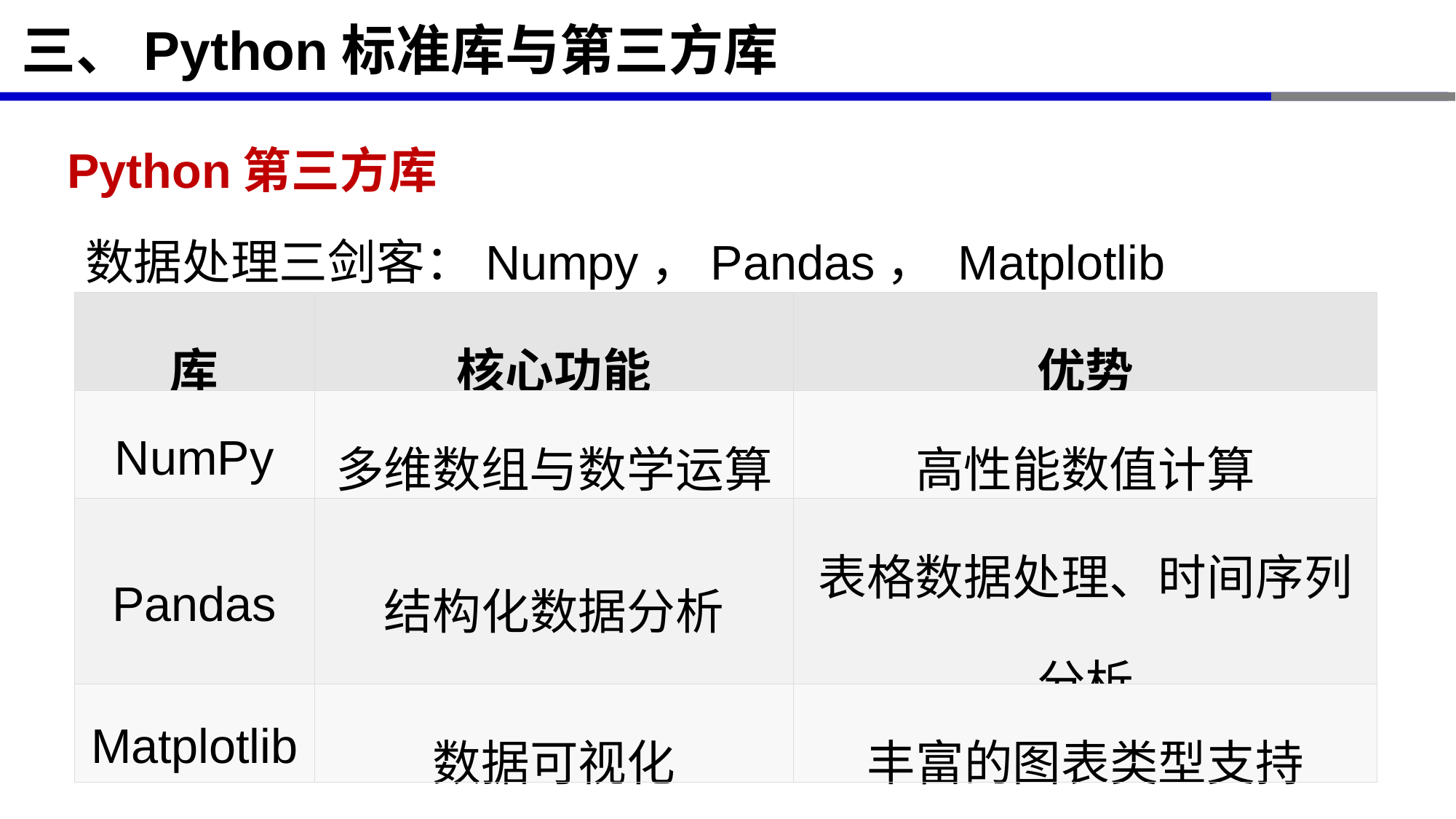

# 三、Python标准库与第三方库
Python第三方库
数据处理三剑客：Numpy，Pandas， Matplotlib
| 库 | 核心功能 | 优势 |
| --- | --- | --- |
| NumPy | 多维数组与数学运算 | 高性能数值计算 |
| Pandas | 结构化数据分析 | 表格数据处理、时间序列分析 |
| Matplotlib | 数据可视化 | 丰富的图表类型支持 |